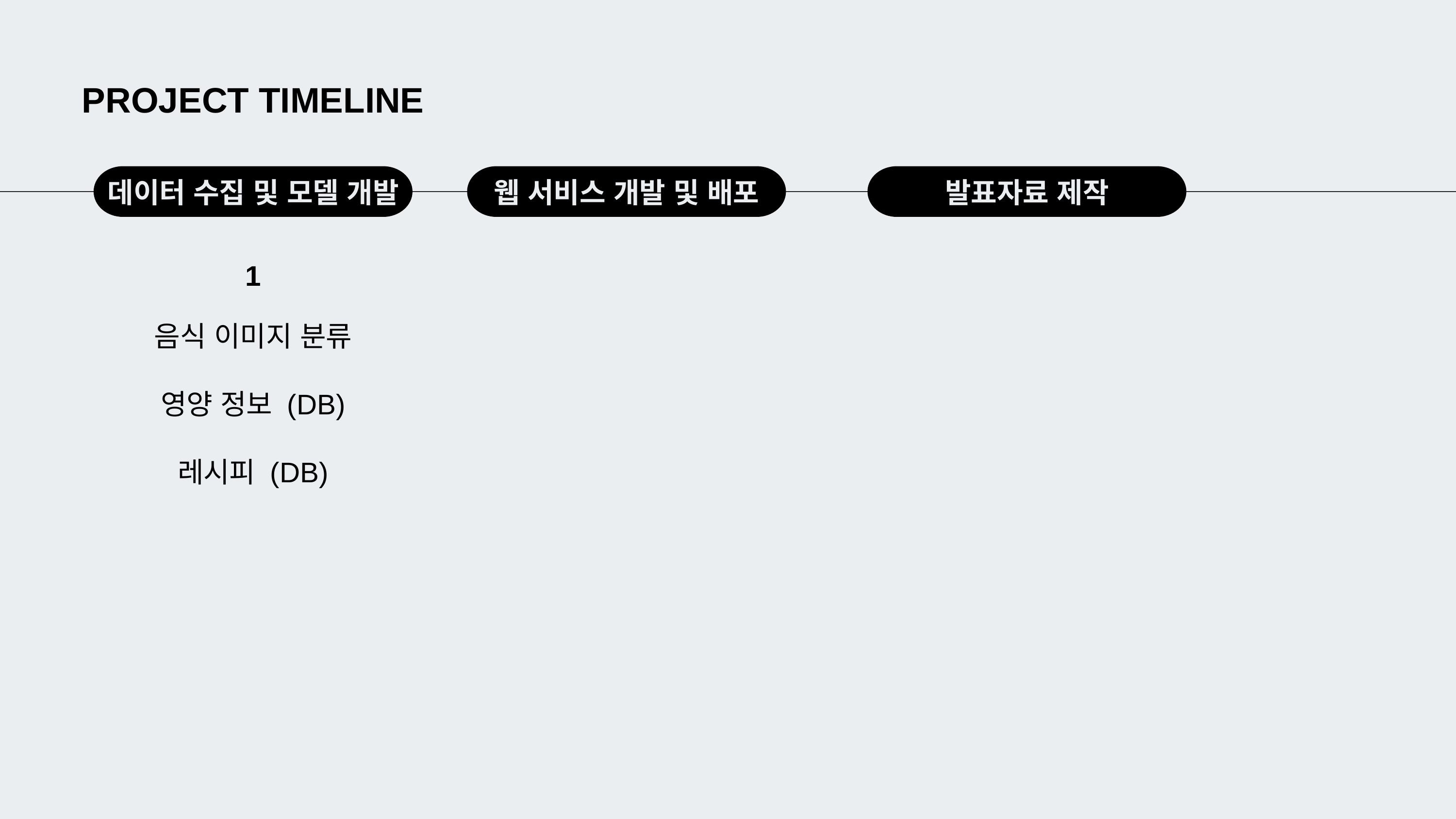

PROJECT TIMELINE

데이터 수집 및 모델 개발
웹 서비스 개발 및 배포
발표자료 제작

1
음식 이미지 분류

영양 정보 (DB)

레시피 (DB)